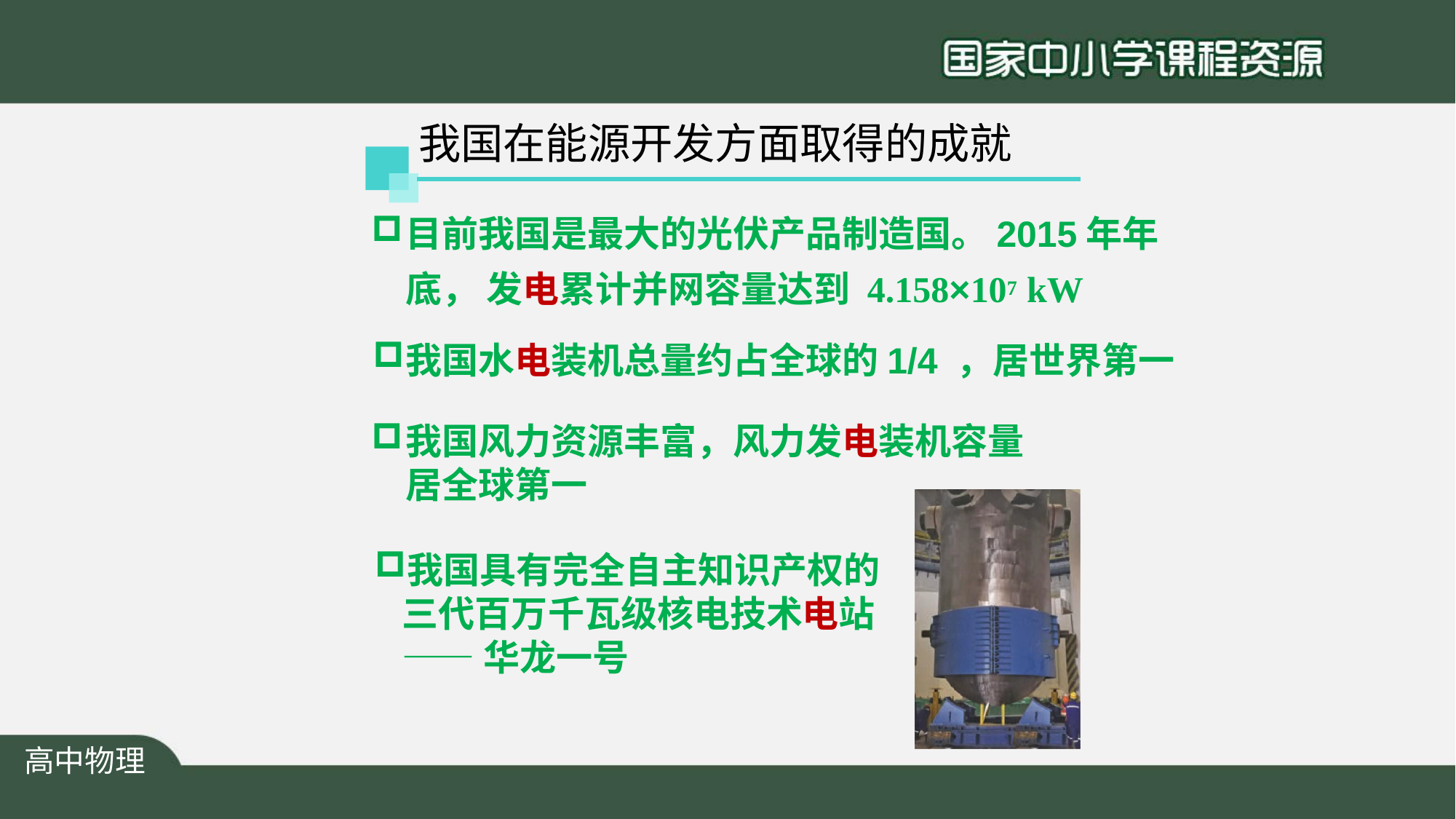

# 我国在能源开发方面取得的成就

目前我国是最大的光伏产品制造国。2015年年底， 发电累计并网容量达到 4.158×107 kW
我国水电装机总量约占全球的1/4 ，居世界第一
我国风力资源丰富，风力发电装机容量 居全球第一
我国具有完全自主知识产权的 三代百万千瓦级核电技术电站
——华龙一号

高中物理